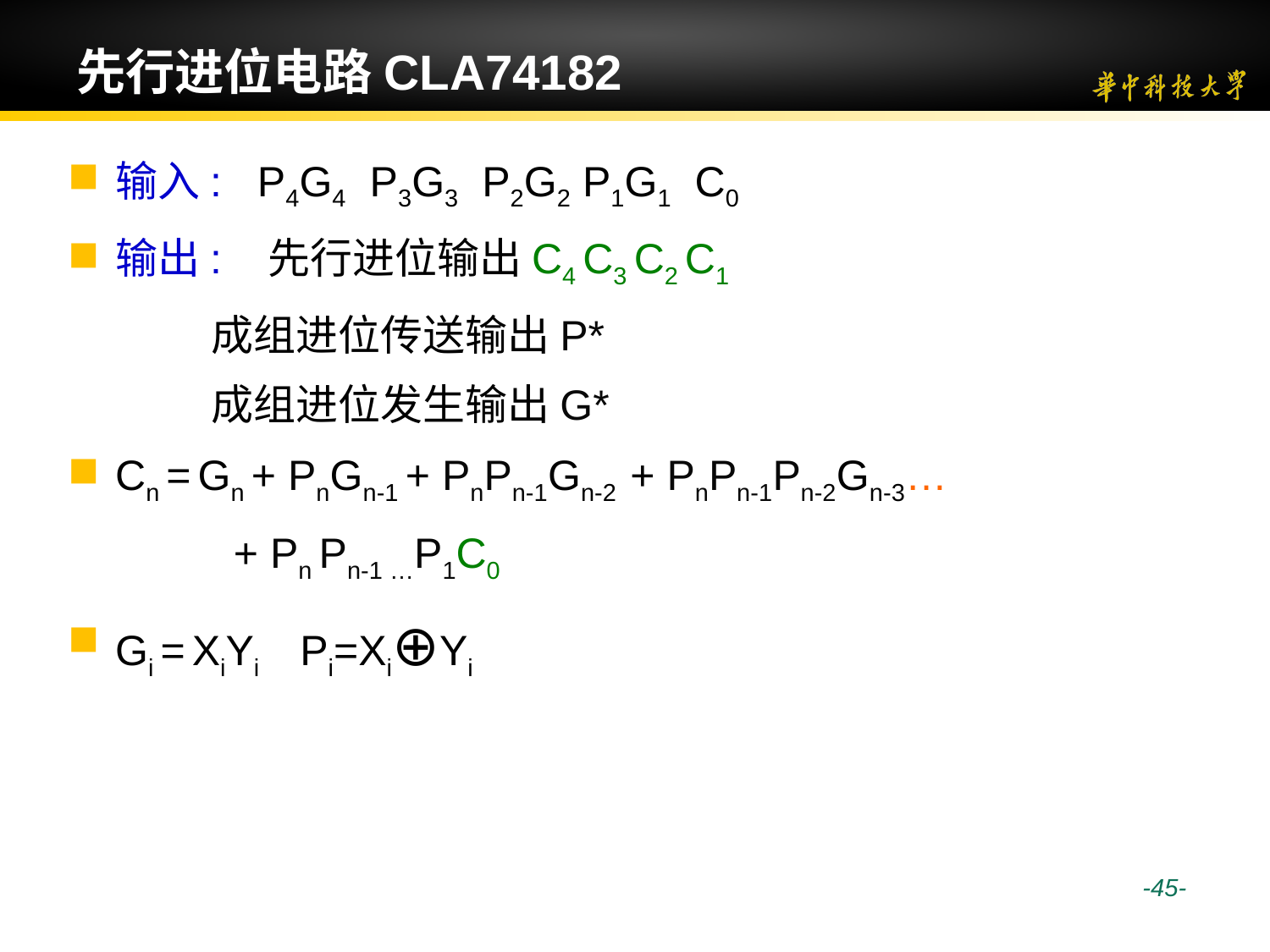

# 先行进位电路CLA74182
输入:   P4G4  P3G3  P2G2 P1G1  C0
输出:   先行进位输出C4 C3 C2 C1
              成组进位传送输出P*
              成组进位发生输出G*
Cn = Gn + PnGn-1 + PnPn-1Gn-2  + PnPn-1Pn-2Gn-3…
              + Pn Pn-1 …P1C0
Gi = XiYi      Pi=Xi⊕Yi

 -45-